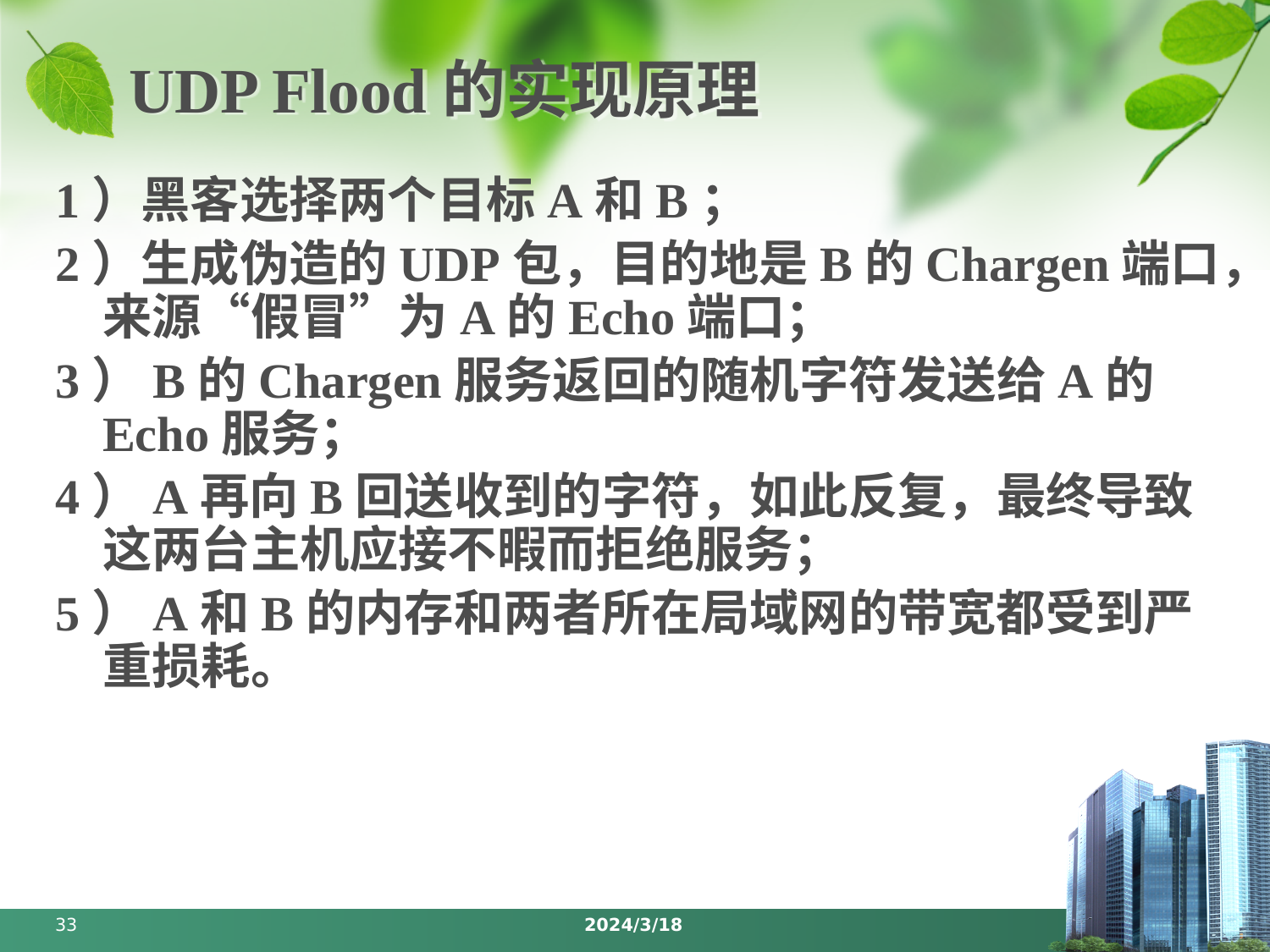

# UDP Flood的实现原理
1）黑客选择两个目标A和B；
2）生成伪造的UDP包，目的地是B的Chargen端口，来源“假冒”为A的Echo端口；
3）B的Chargen服务返回的随机字符发送给A的Echo服务；
4）A再向B回送收到的字符，如此反复，最终导致这两台主机应接不暇而拒绝服务；
5）A和B的内存和两者所在局域网的带宽都受到严重损耗。
33
2024/3/18